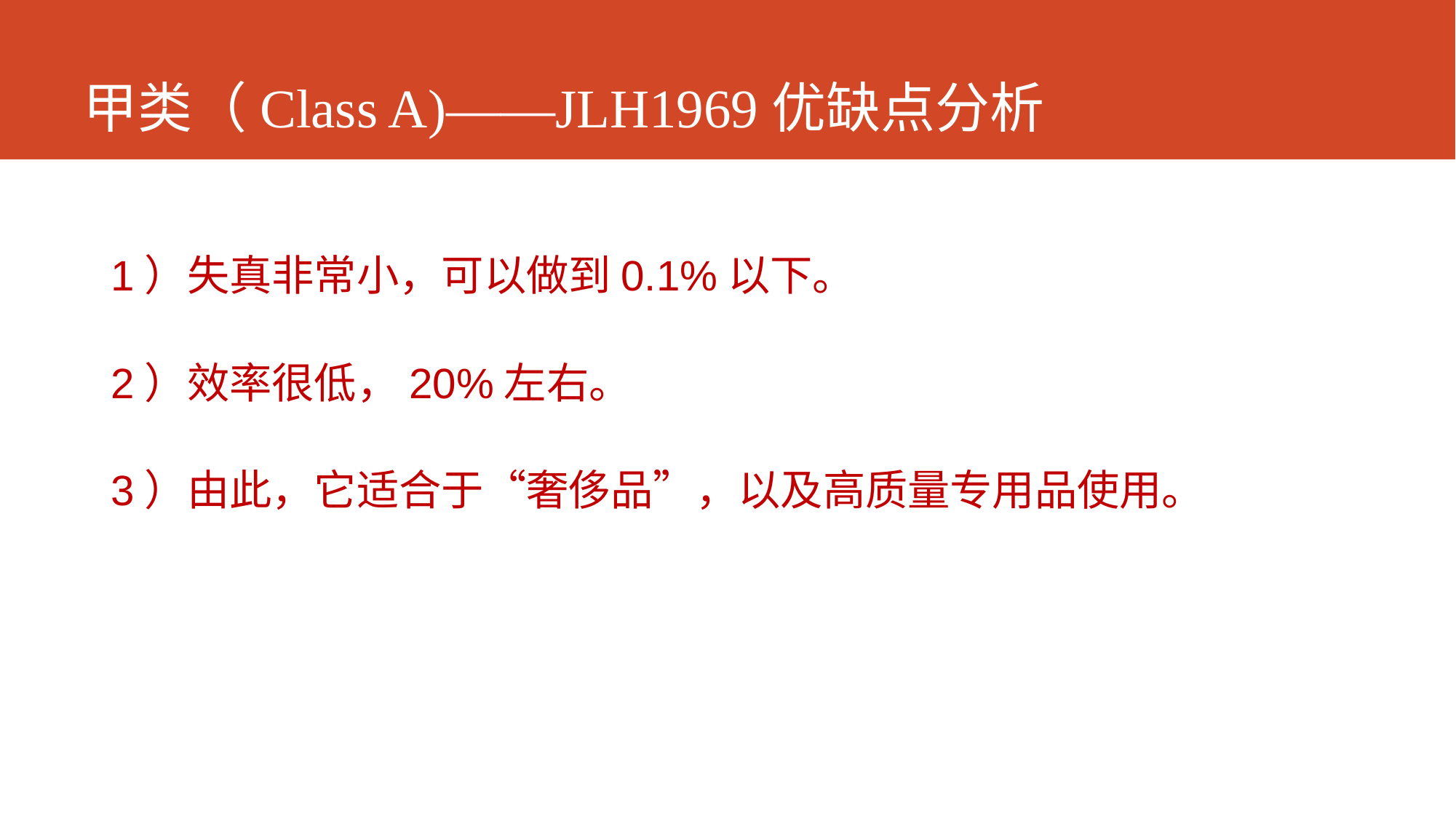

# 甲类（Class A)——JLH1969优缺点分析
1）失真非常小，可以做到0.1%以下。
2）效率很低，20%左右。
3）由此，它适合于“奢侈品”，以及高质量专用品使用。